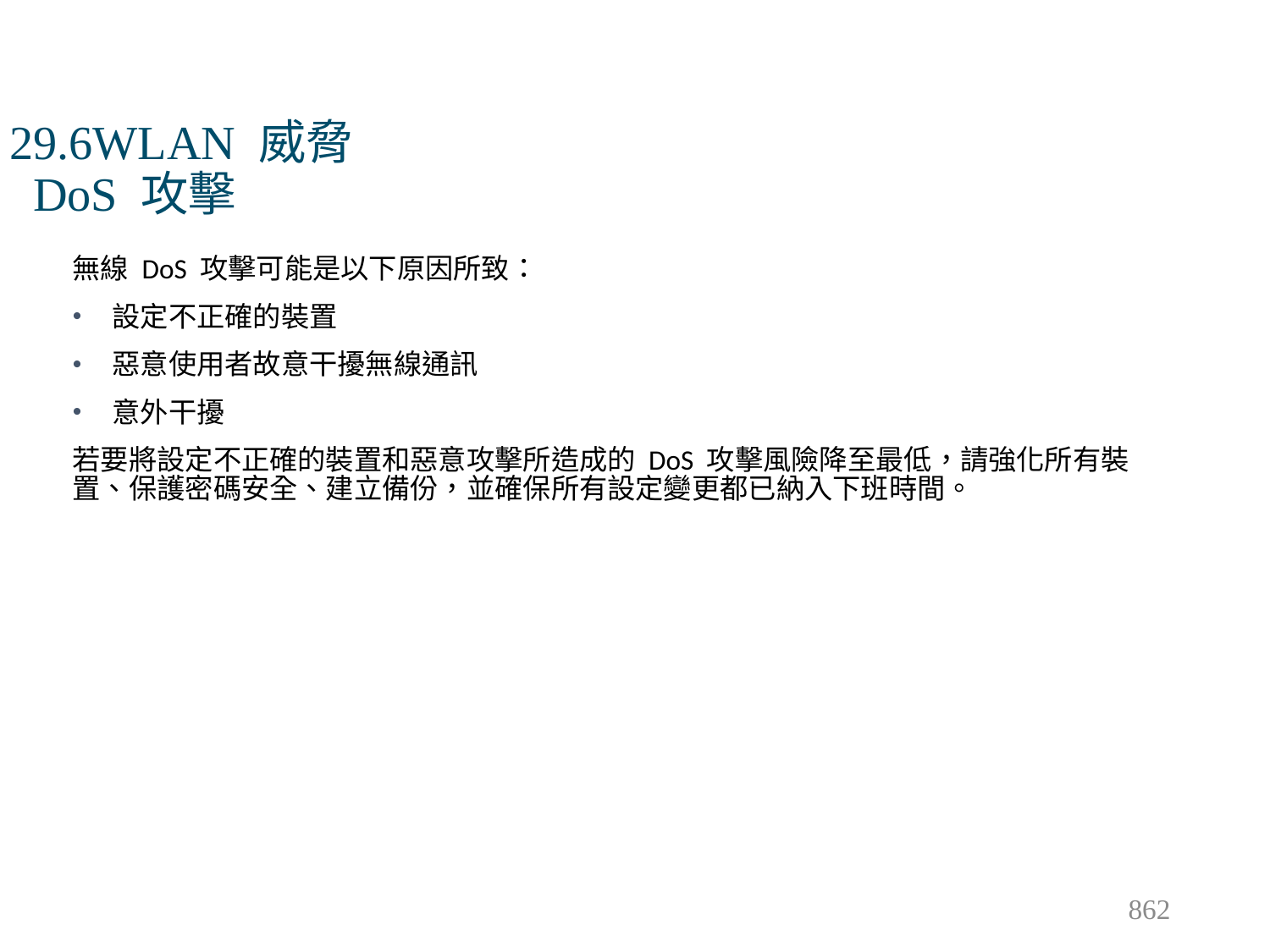

# 29.6WLAN 威脅 DoS 攻擊
無線 DoS 攻擊可能是以下原因所致：
設定不正確的裝置
惡意使用者故意干擾無線通訊
意外干擾
若要將設定不正確的裝置和惡意攻擊所造成的 DoS 攻擊風險降至最低，請強化所有裝置、保護密碼安全、建立備份，並確保所有設定變更都已納入下班時間。

862